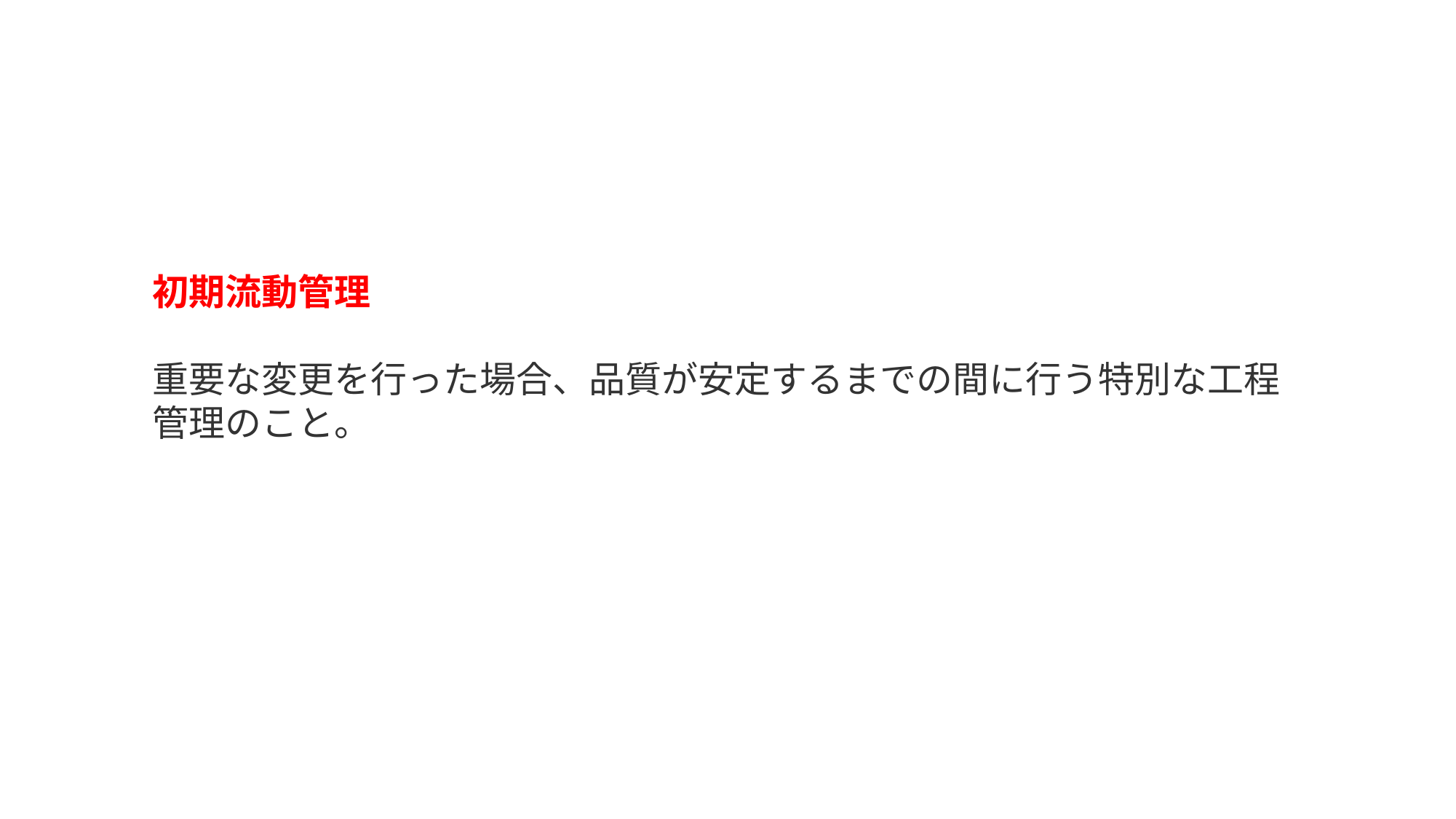

初期流動管理

重要な変更を行った場合、品質が安定するまでの間に行う特別な工程　管理のこと。